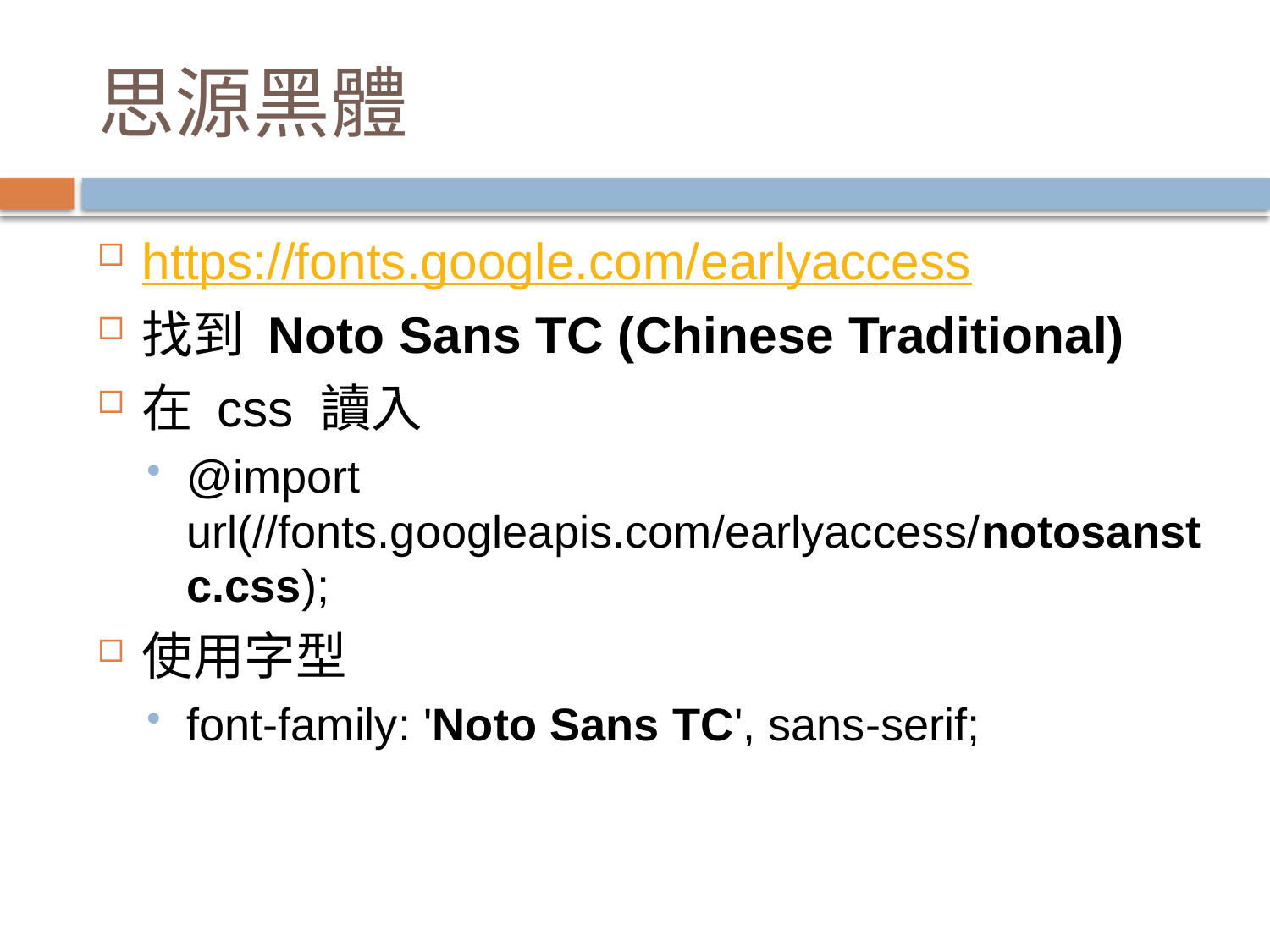

# 思源黑體
https://fonts.google.com/earlyaccess
找到 Noto Sans TC (Chinese Traditional)
在 css 讀入
@import url(//fonts.googleapis.com/earlyaccess/notosanstc.css);
使用字型
font-family: 'Noto Sans TC', sans-serif;